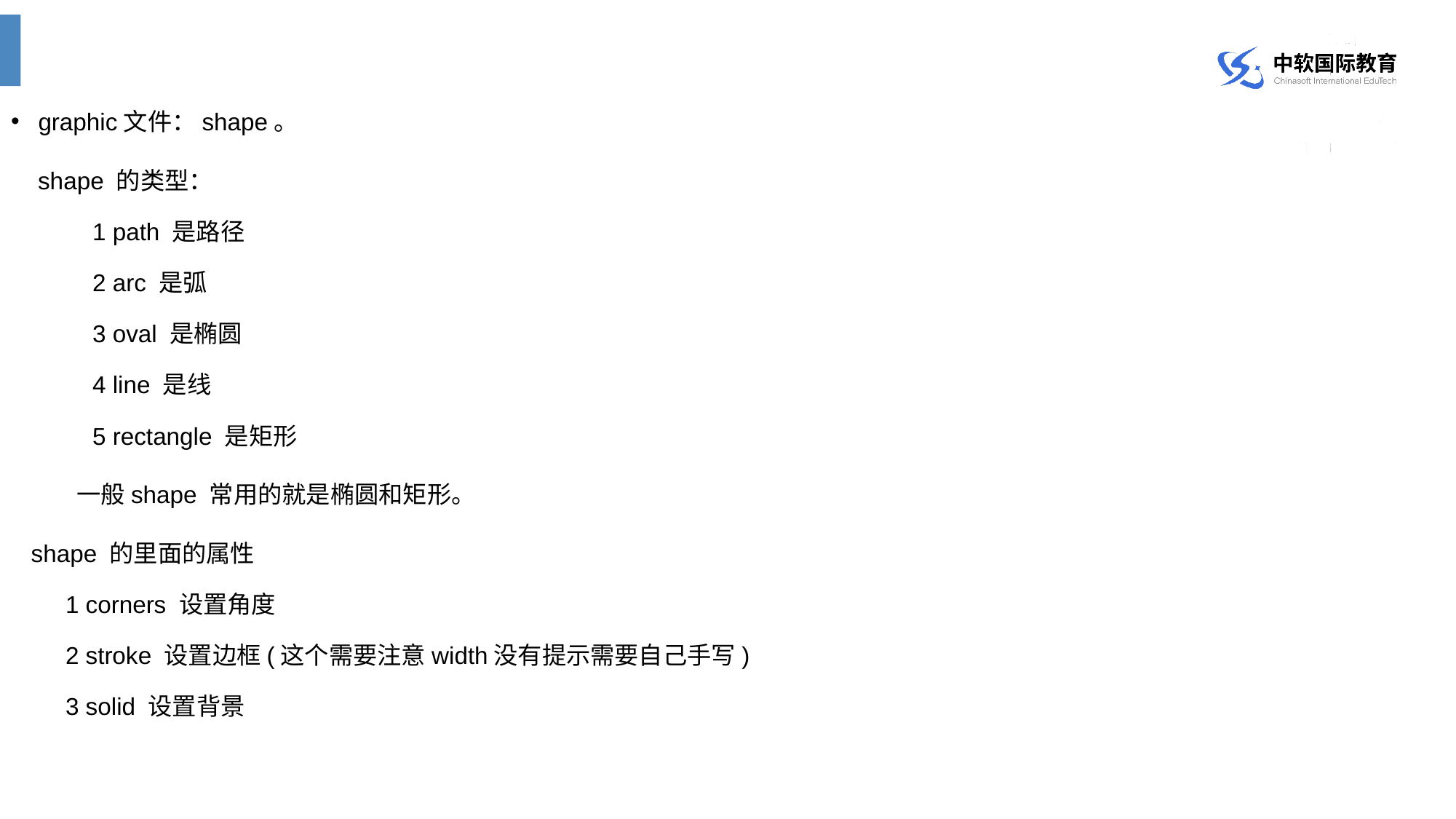

graphic文件：shape。
    shape 的类型：
    1 path 是路径
    2 arc 是弧
    3 oval 是椭圆
    4 line 是线
    5 rectangle 是矩形
           一般shape 常用的就是椭圆和矩形。
   shape 的里面的属性
1 corners 设置角度
2 stroke 设置边框(这个需要注意width没有提示需要自己手写)
3 solid 设置背景